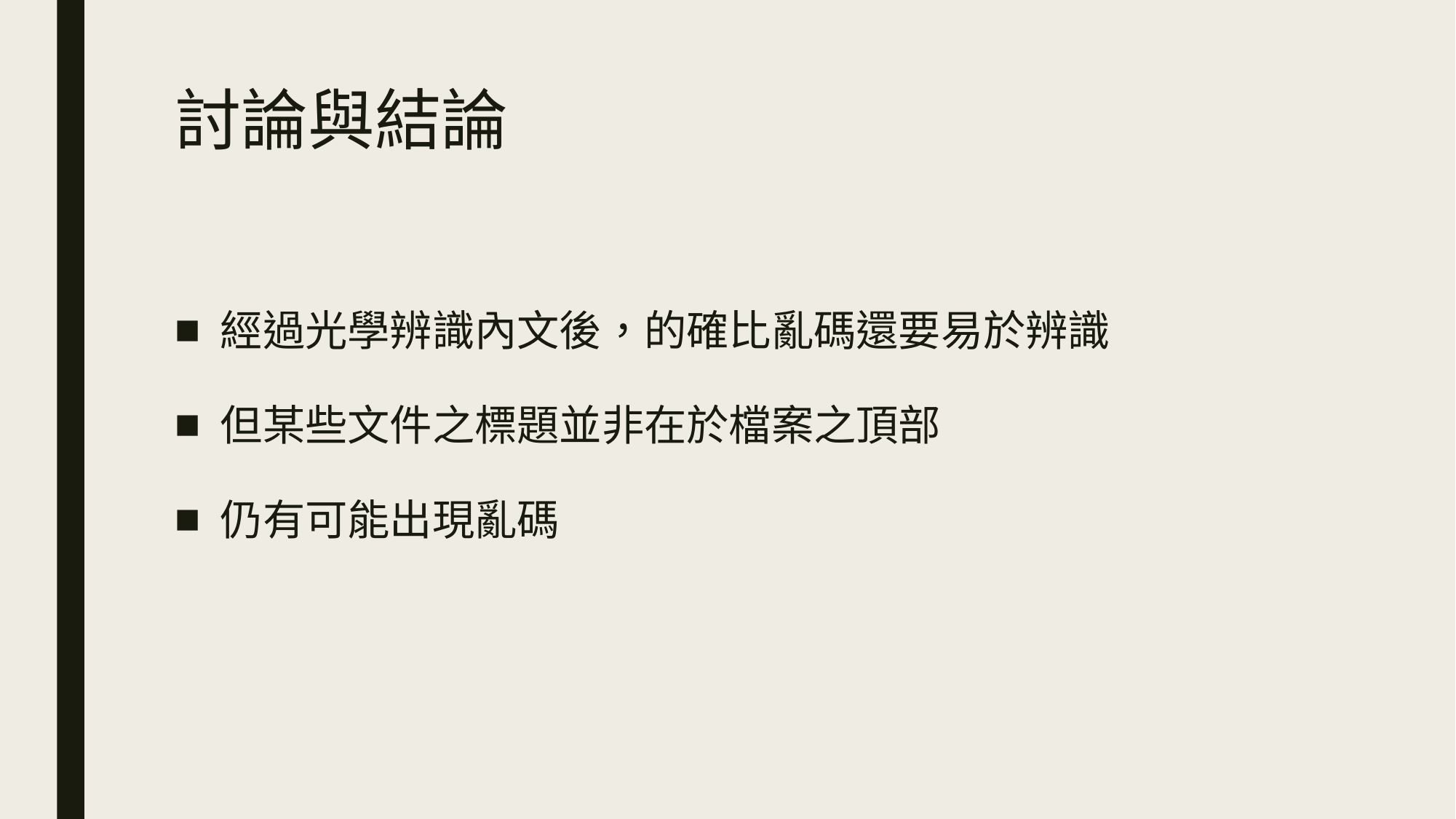

# 討論與結論
經過光學辨識內文後，的確比亂碼還要易於辨識
但某些文件之標題並非在於檔案之頂部
仍有可能出現亂碼